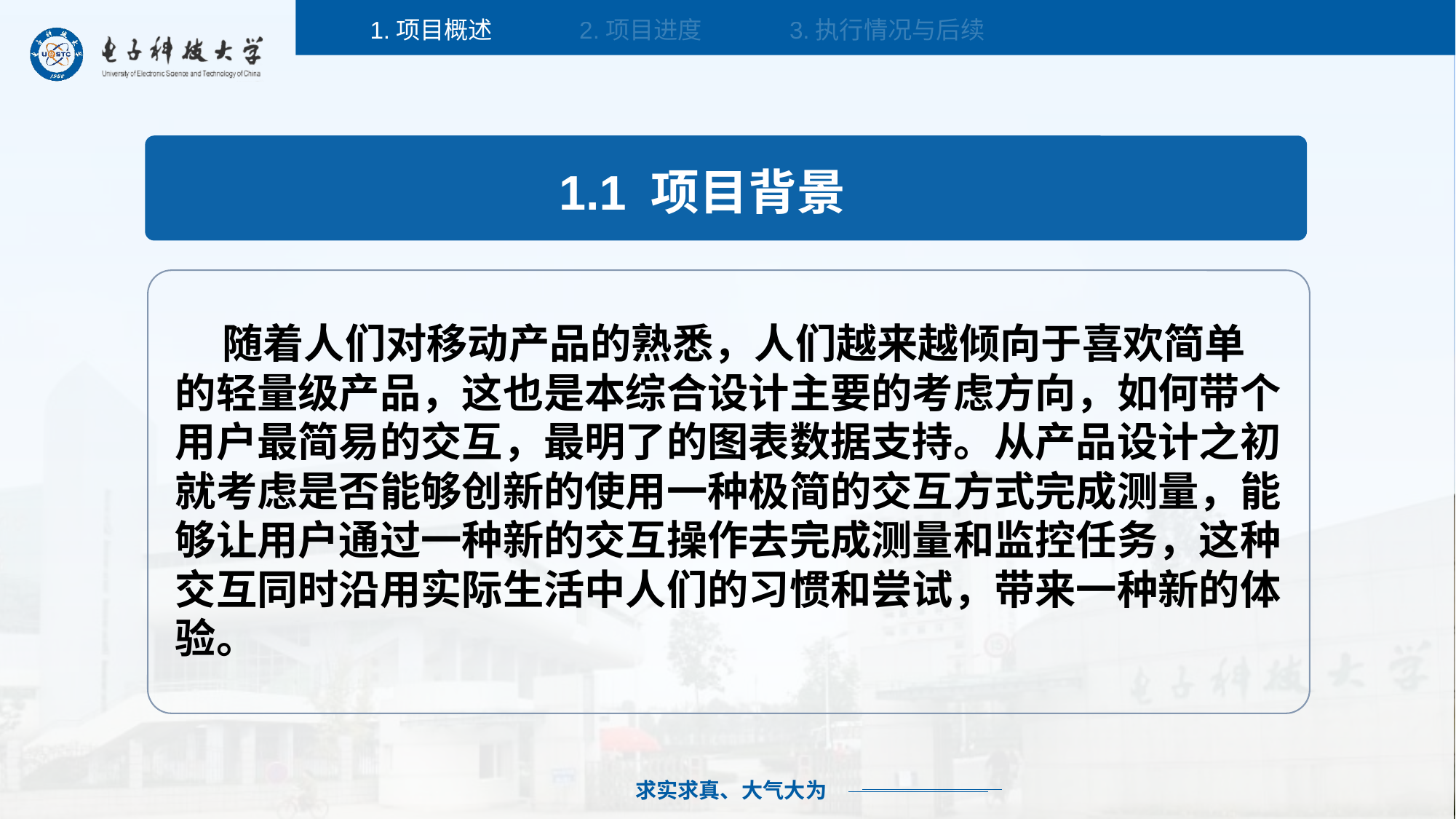

1.项目概述
2.项目进度
3.执行情况与后续

1.1 项目背景

    随着人们对移动产品的熟悉，人们越来越倾向于喜欢简单的轻量级产品，这也是本综合设计主要的考虑方向，如何带个用户最简易的交互，最明了的图表数据支持。从产品设计之初就考虑是否能够创新的使用一种极简的交互方式完成测量，能够让用户通过一种新的交互操作去完成测量和监控任务，这种交互同时沿用实际生活中人们的习惯和尝试，带来一种新的体验。